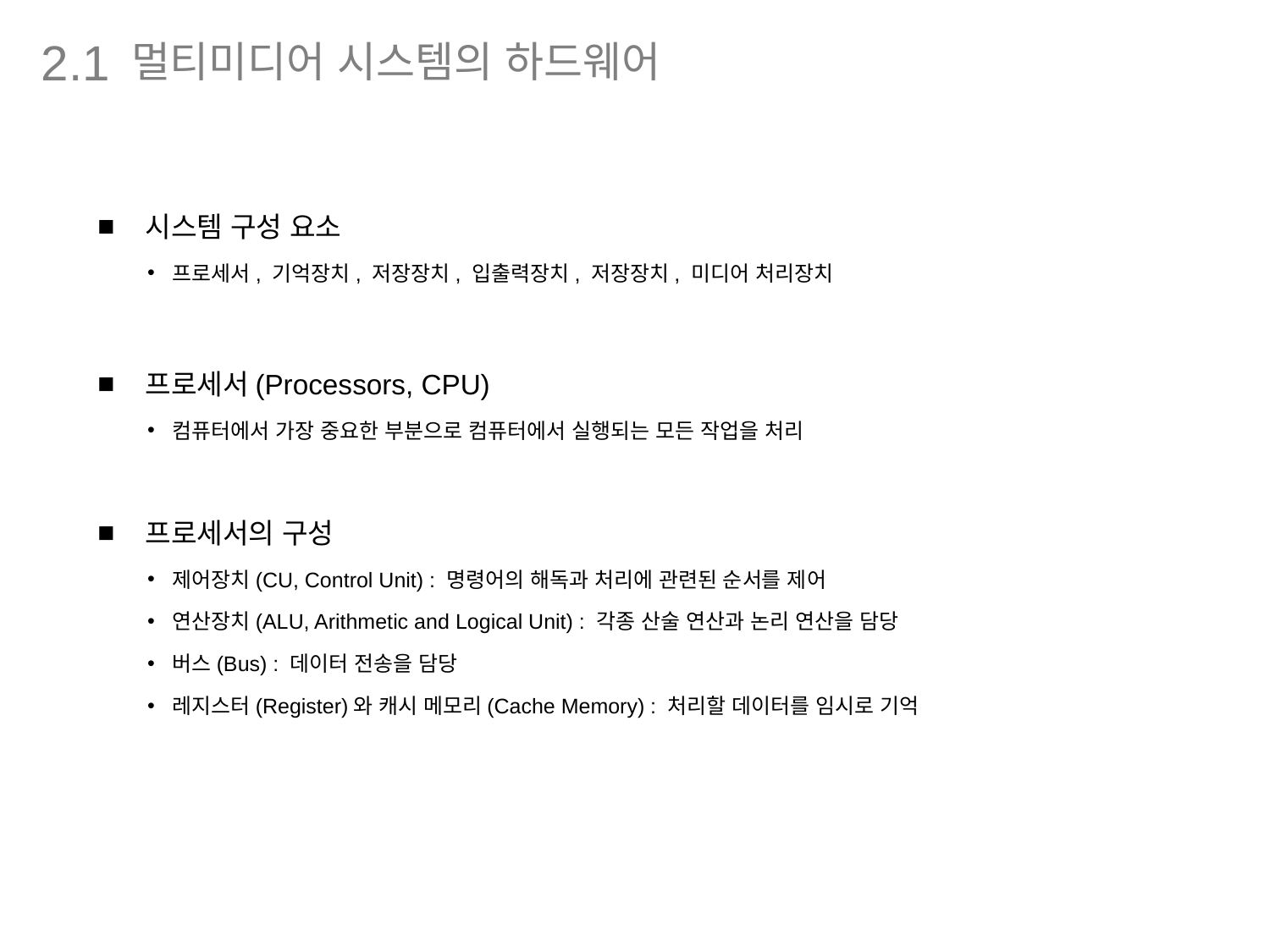

멀티미디어 시스템의 하드웨어
2.1
시스템 구성 요소
프로세서, 기억장치, 저장장치, 입출력장치, 저장장치, 미디어 처리장치

프로세서(Processors, CPU)
컴퓨터에서 가장 중요한 부분으로 컴퓨터에서 실행되는 모든 작업을 처리

프로세서의 구성
제어장치(CU, Control Unit) : 명령어의 해독과 처리에 관련된 순서를 제어
연산장치(ALU, Arithmetic and Logical Unit) : 각종 산술 연산과 논리 연산을 담당
버스(Bus) : 데이터 전송을 담당
레지스터(Register)와 캐시 메모리(Cache Memory) : 처리할 데이터를 임시로 기억